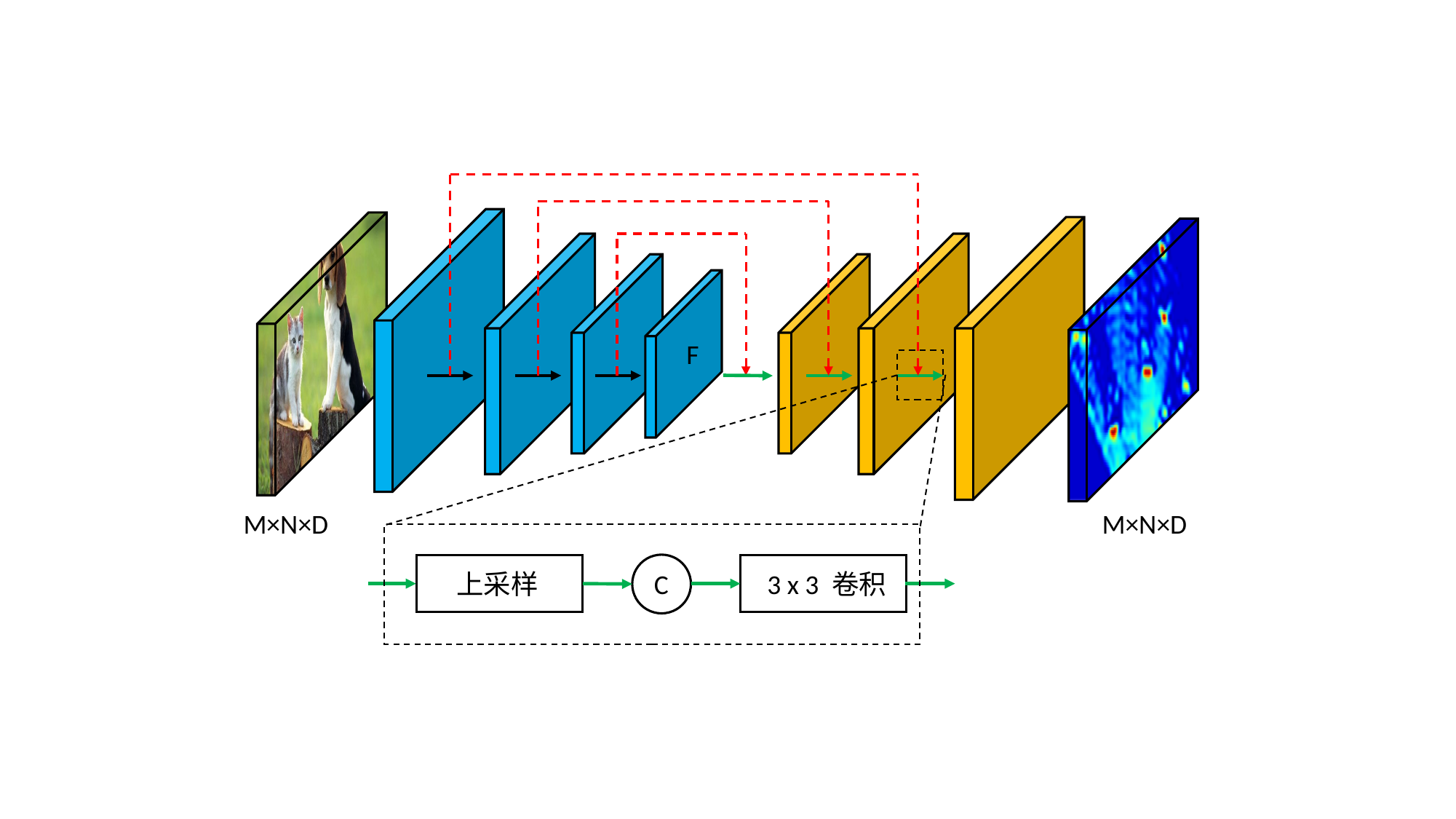

上采样
C
3 x 3 卷积
F
M×N×D
M×N×D